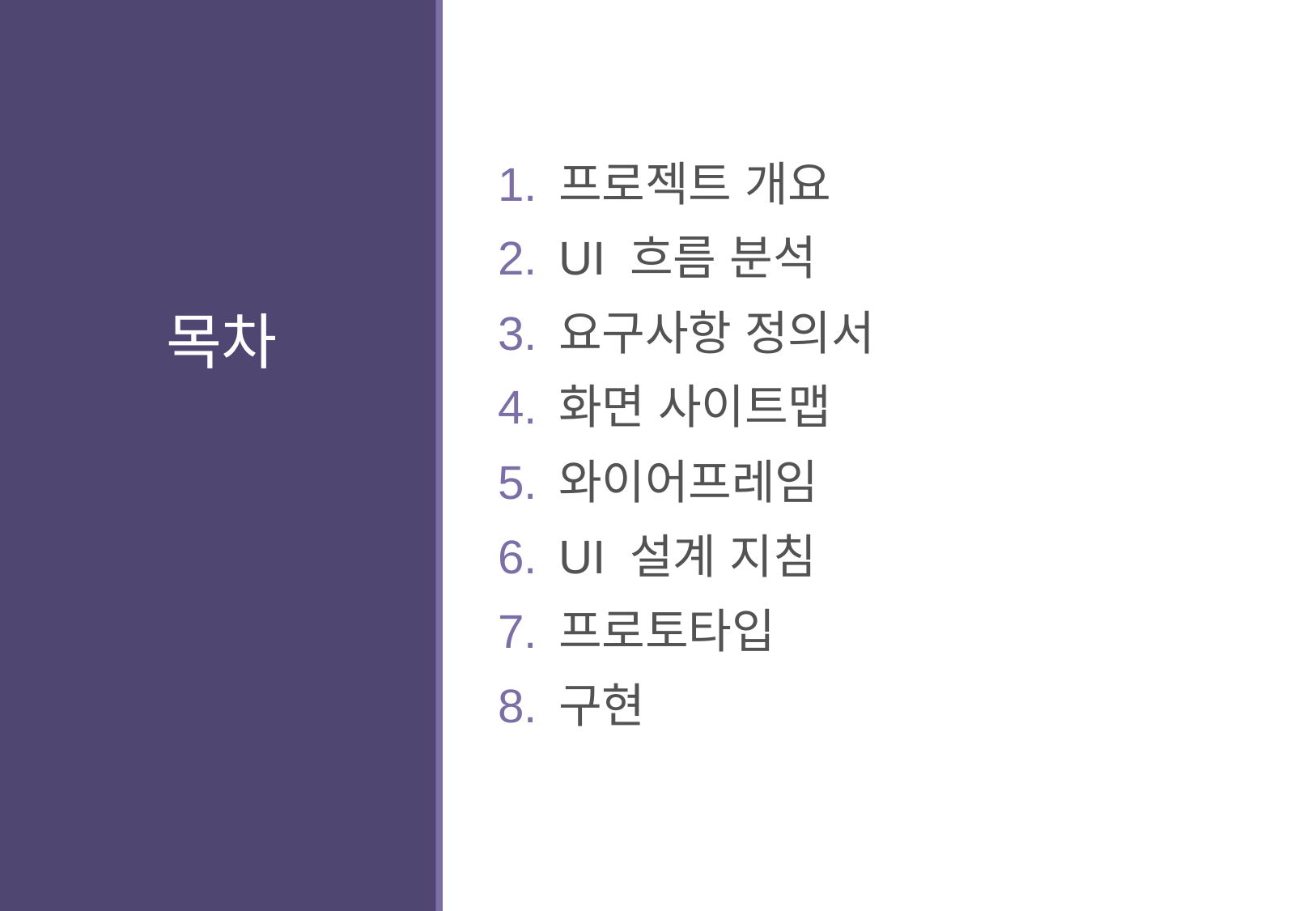

# 목차
프로젝트 개요
UI 흐름 분석
요구사항 정의서
화면 사이트맵
와이어프레임
UI 설계 지침
프로토타입
구현